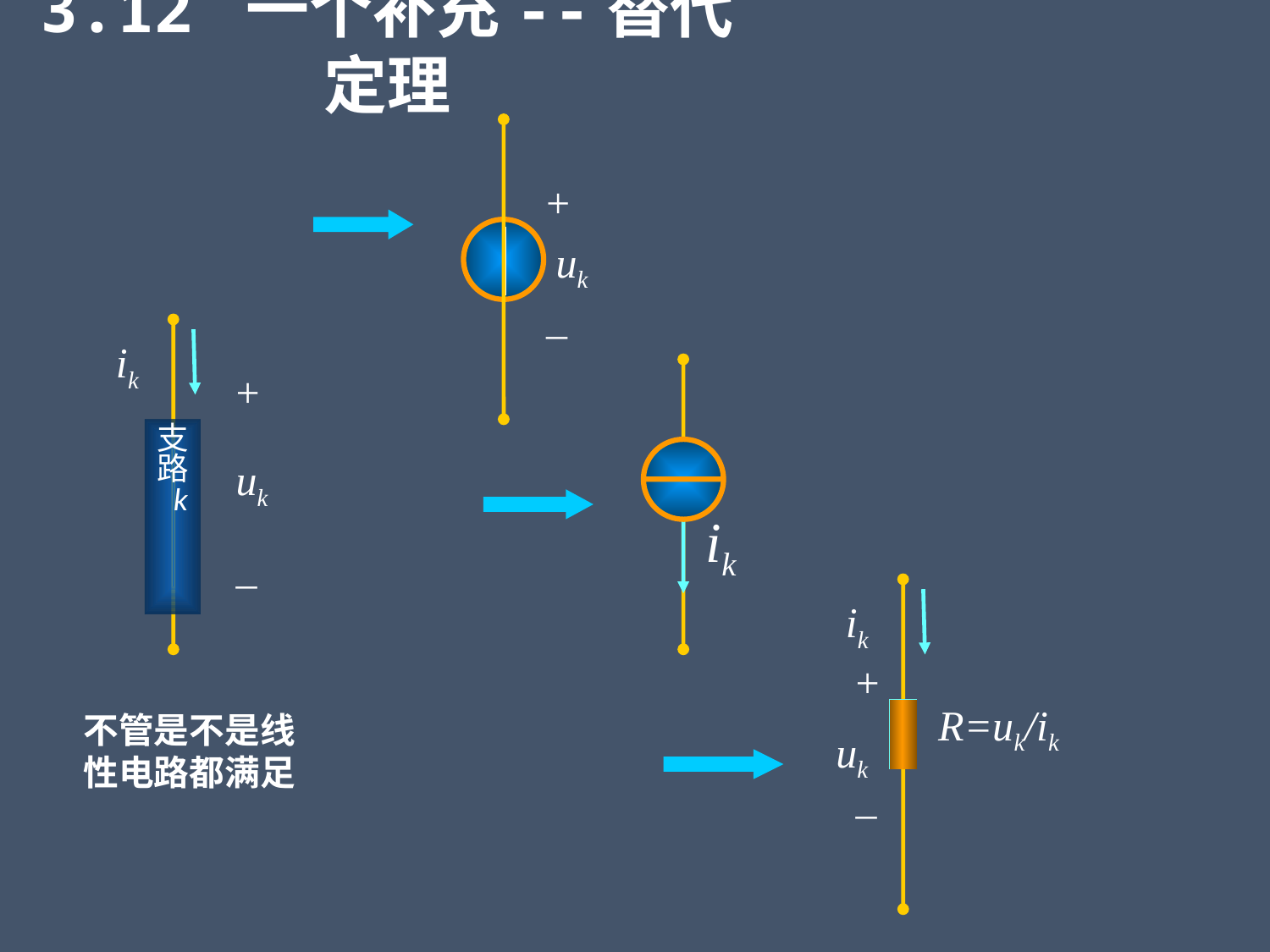

3.12 一个补充--替代定理

+

uk
–

ik

+
支
路
 k
uk
–

ik

ik

+
R=uk/ik

uk
–
不管是不是线性电路都满足